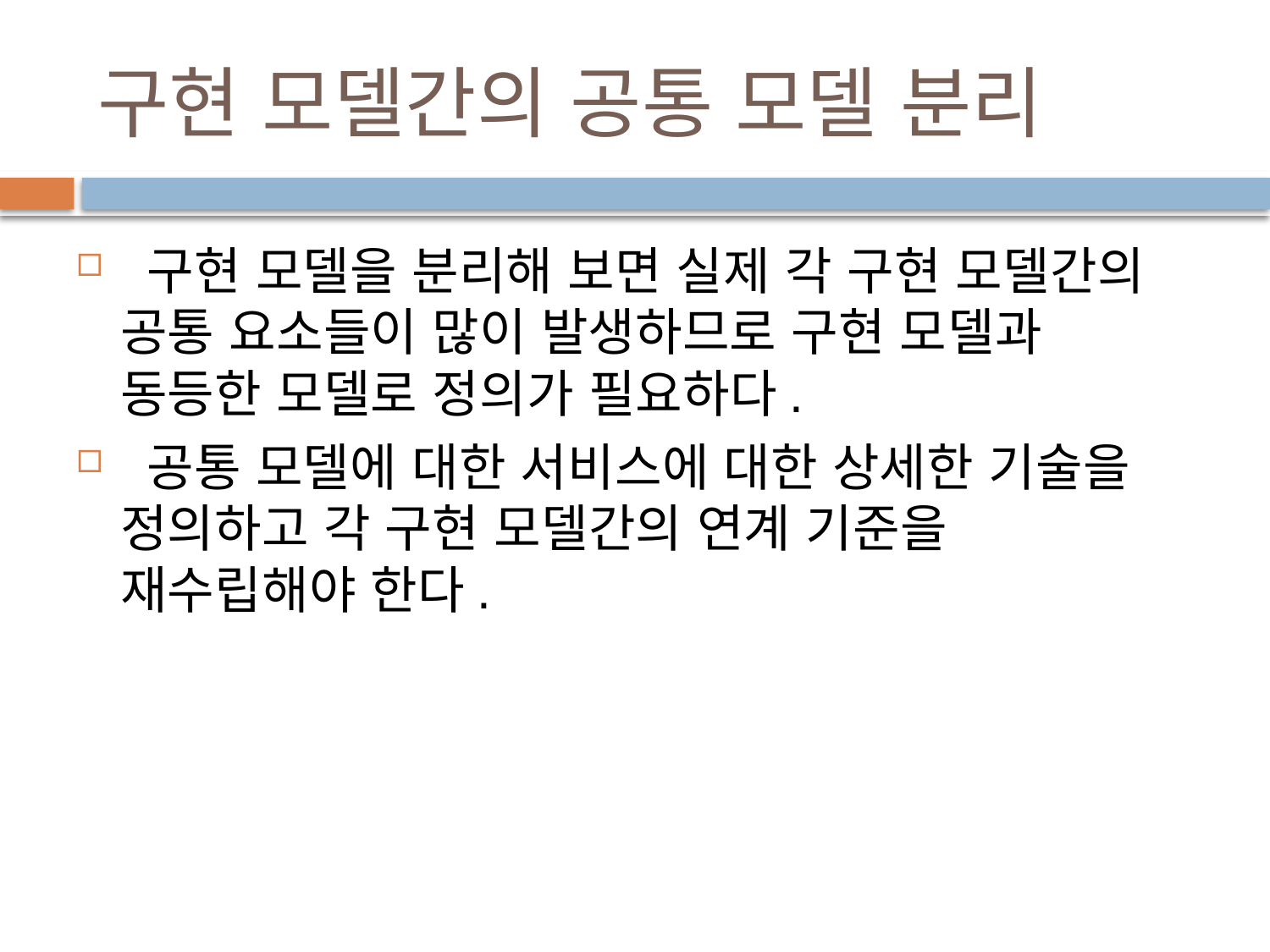

# 구현 모델간의 공통 모델 분리
 구현 모델을 분리해 보면 실제 각 구현 모델간의 공통 요소들이 많이 발생하므로 구현 모델과 동등한 모델로 정의가 필요하다.
 공통 모델에 대한 서비스에 대한 상세한 기술을 정의하고 각 구현 모델간의 연계 기준을 재수립해야 한다.